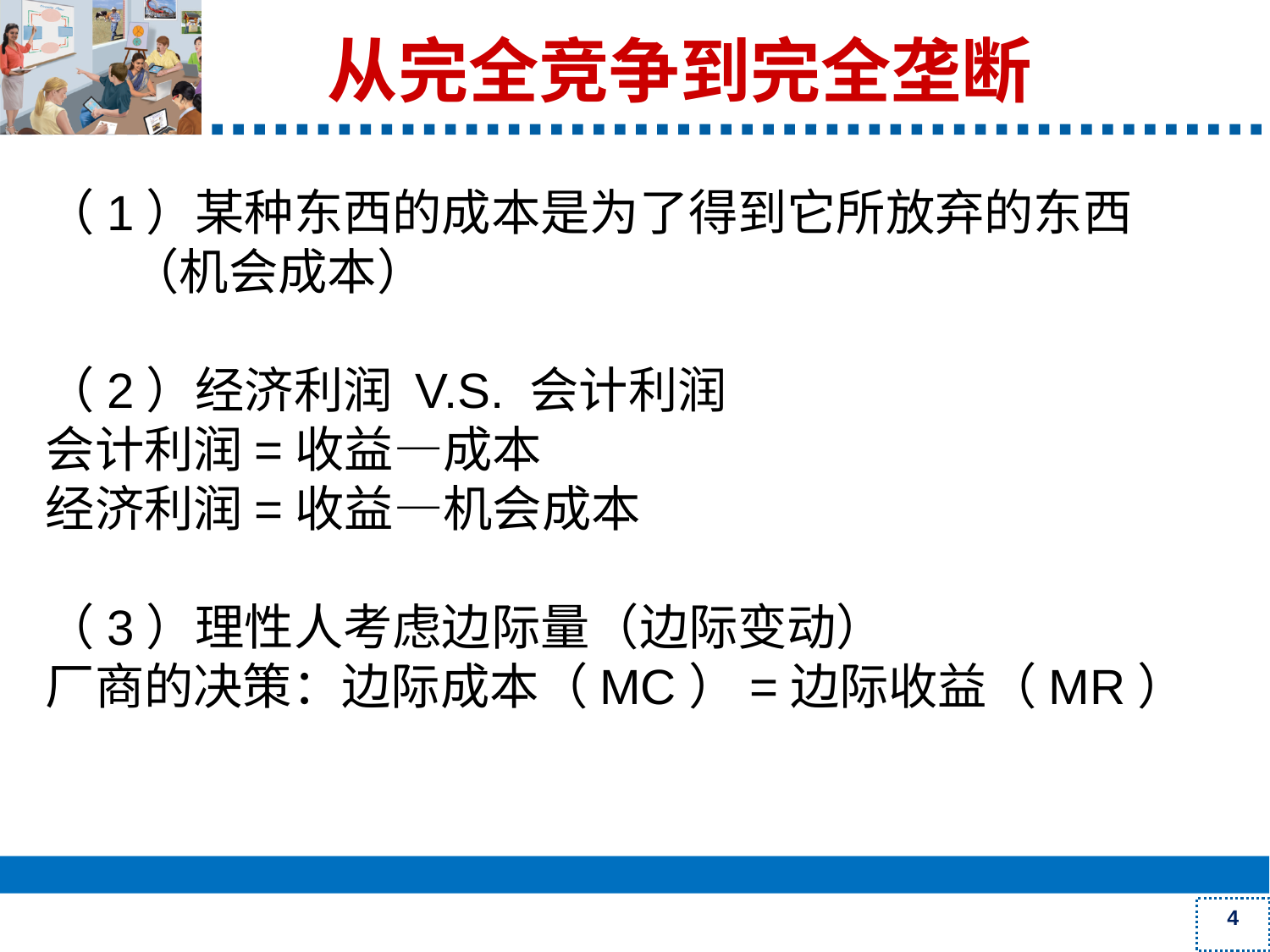

# 从完全竞争到完全垄断

（1）某种东西的成本是为了得到它所放弃的东西（机会成本）

（2）经济利润 V.S. 会计利润
会计利润=收益—成本
经济利润=收益—机会成本

（3）理性人考虑边际量（边际变动）
厂商的决策：边际成本（MC）=边际收益（MR）

4